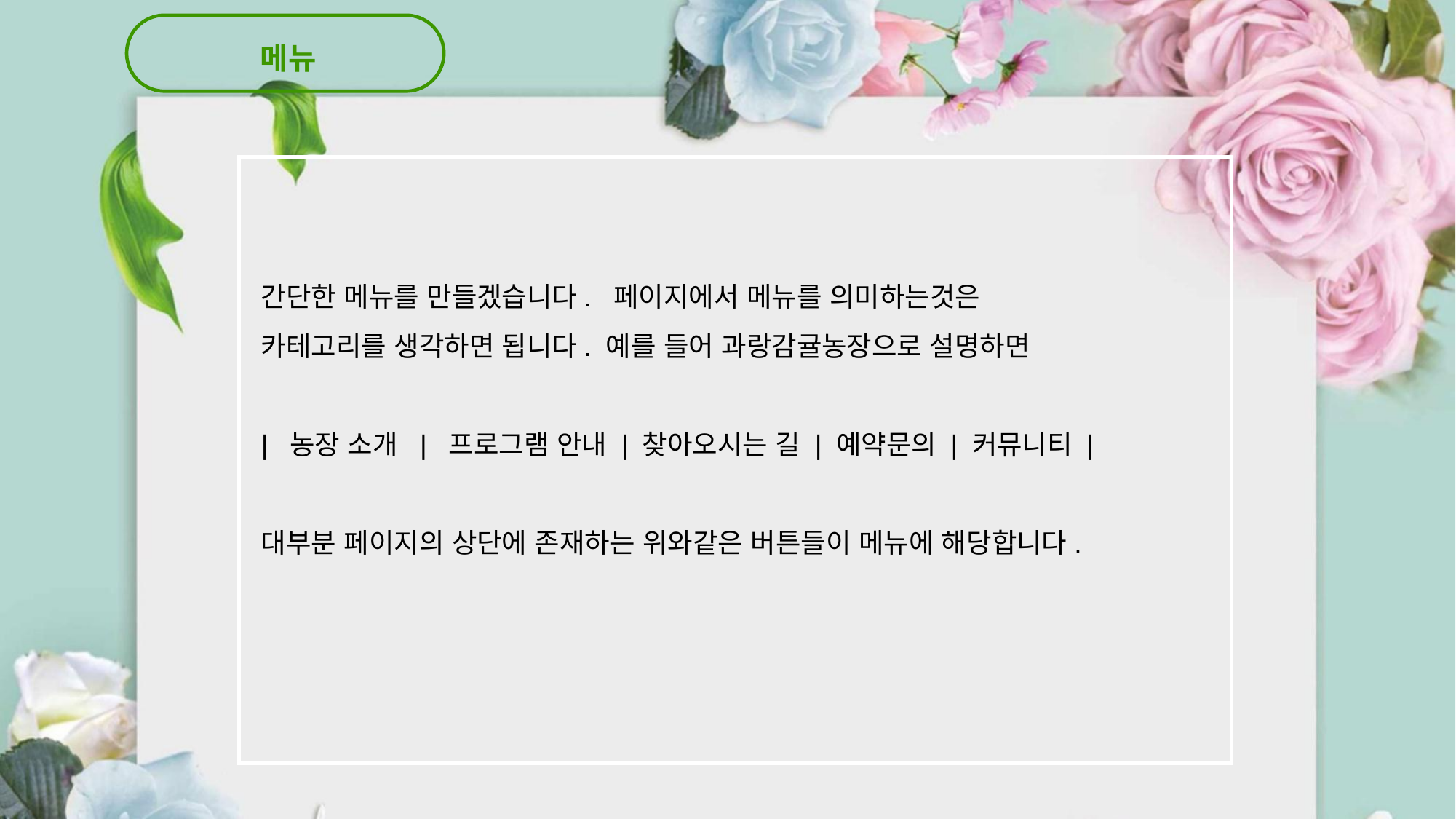

메뉴

간단한 메뉴를 만들겠습니다.  페이지에서 메뉴를 의미하는것은
카테고리를 생각하면 됩니다. 예를 들어 과랑감귤농장으로 설명하면

|  농장 소개  |  프로그램 안내 | 찾아오시는 길 | 예약문의 | 커뮤니티 |

대부분 페이지의 상단에 존재하는 위와같은 버튼들이 메뉴에 해당합니다.